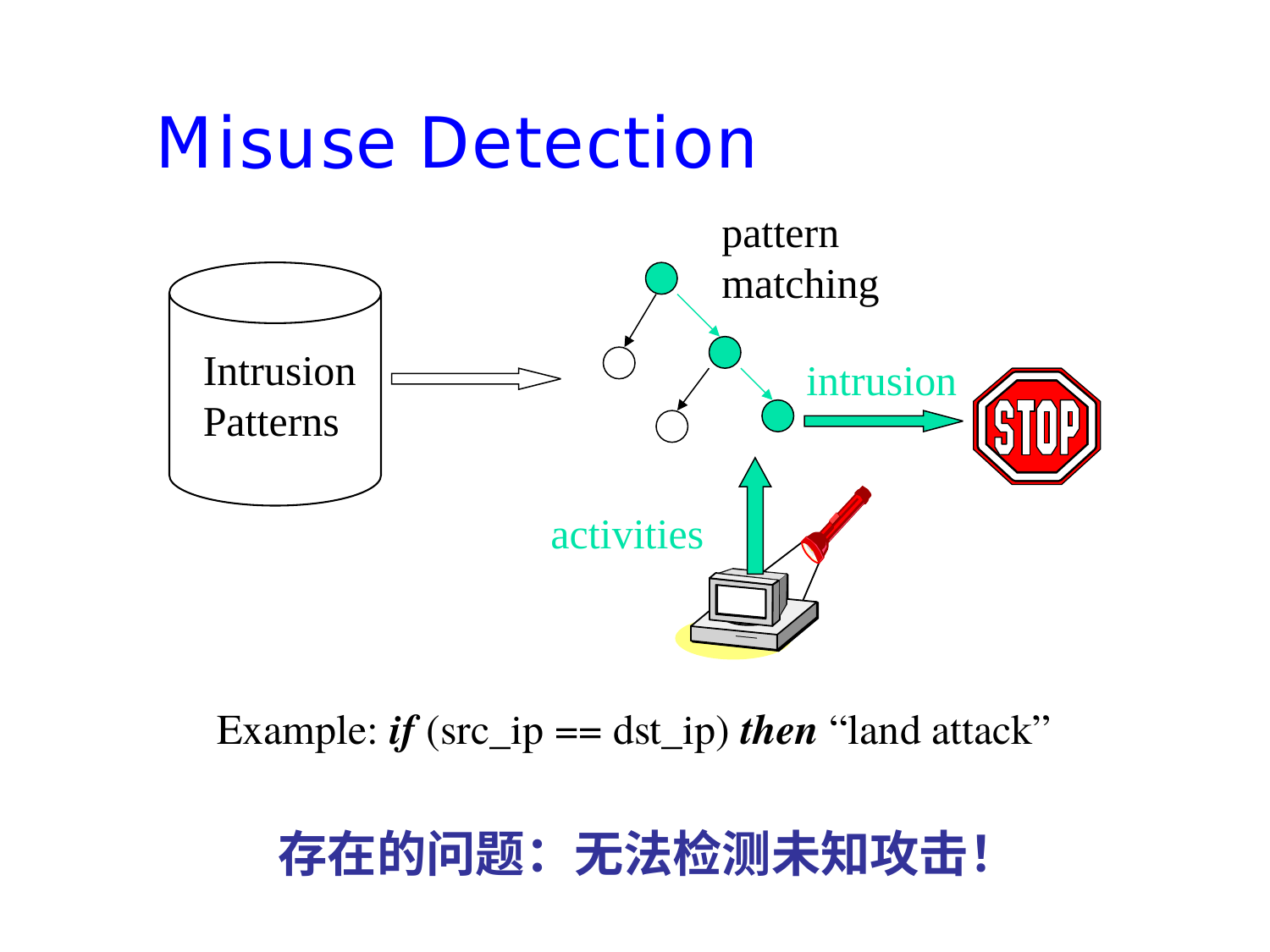

# Misuse Detection
pattern matching

Intrusion Patterns

intrusion

activities

Example: if (src_ip == dst_ip) then “land attack”
存在的问题：无法检测未知攻击！